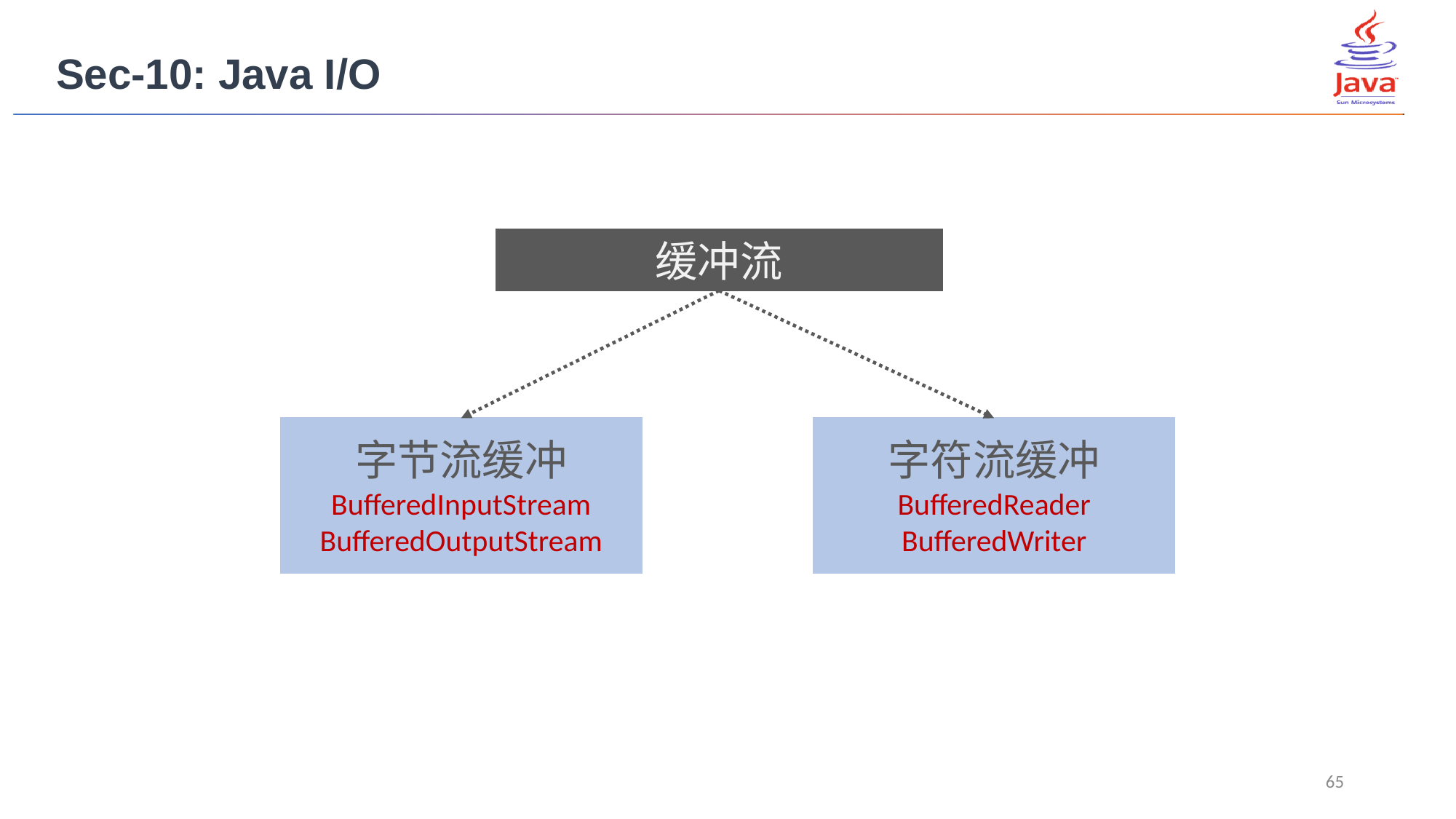

Sec-10: Java I/O
缓冲流
字节流缓冲
BufferedInputStream
BufferedOutputStream
字符流缓冲
BufferedReader
BufferedWriter
65